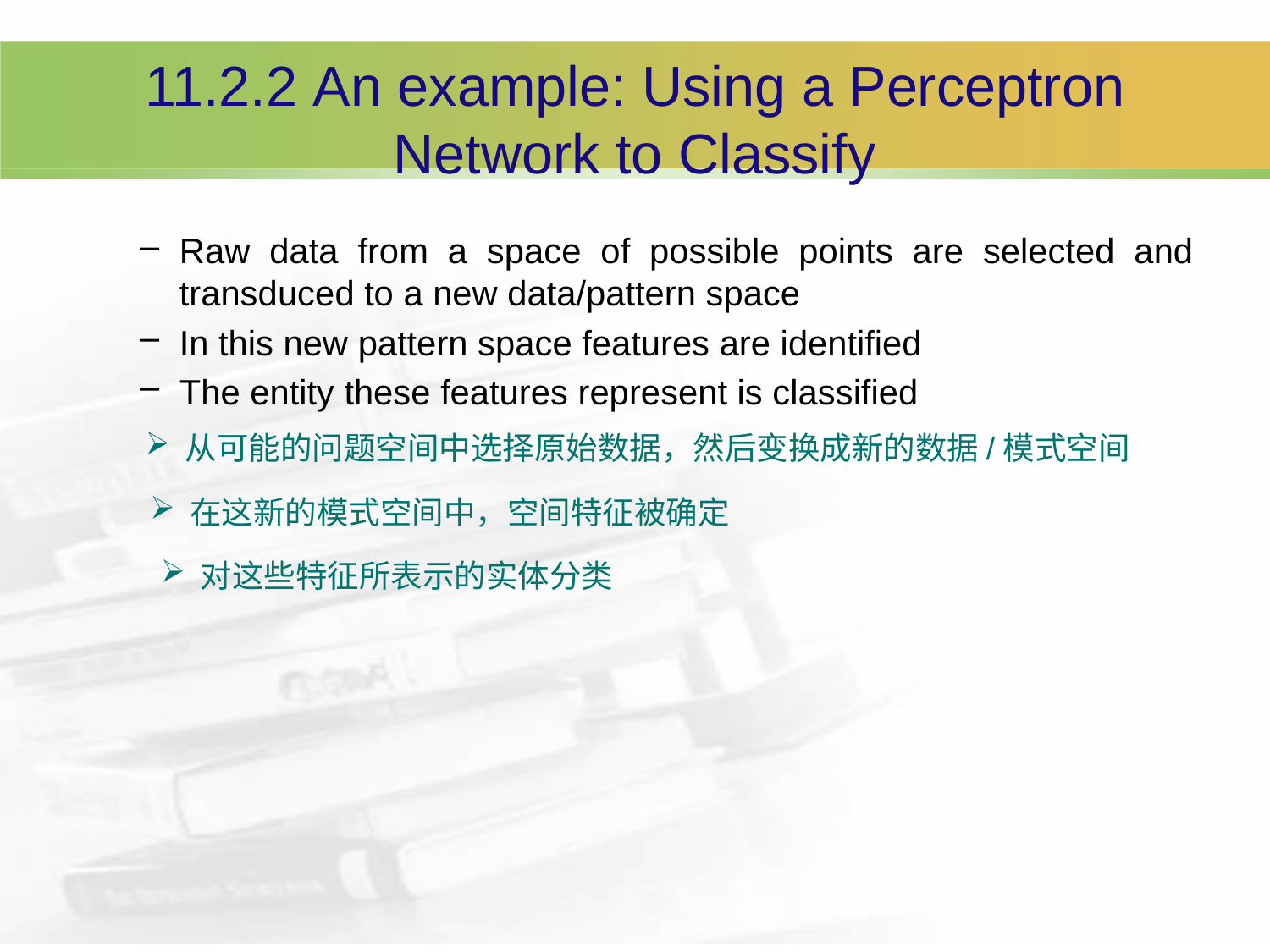

# 11.2.2 An example: Using a Perceptron Network to Classify
Raw data from a space of possible points are selected and transduced to a new data/pattern space
In this new pattern space features are identified
The entity these features represent is classified

从可能的问题空间中选择原始数据，然后变换成新的数据/模式空间
在这新的模式空间中，空间特征被确定
对这些特征所表示的实体分类

21